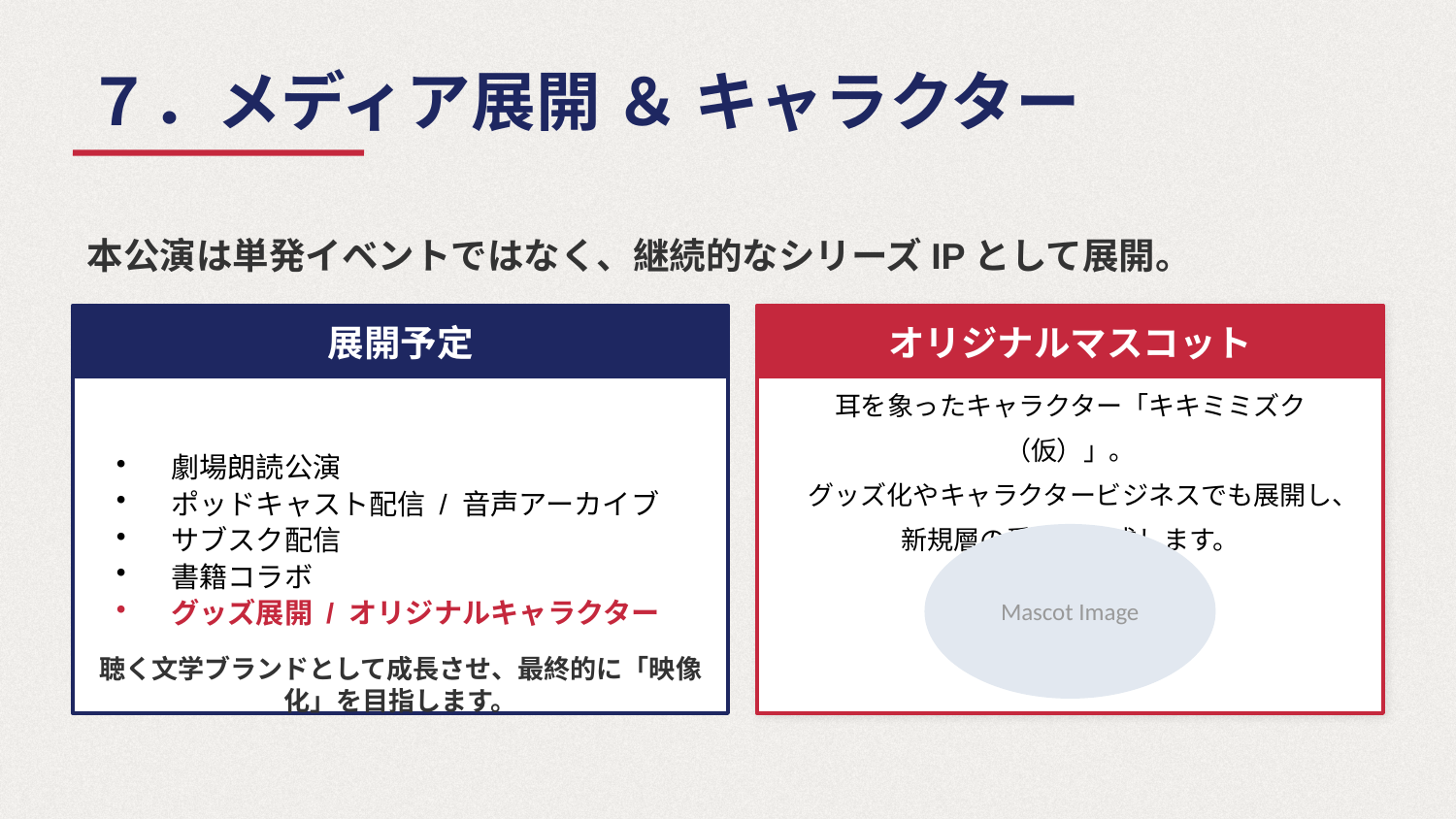

７．メディア展開 ＆ キャラクター

本公演は単発イベントではなく、継続的なシリーズIPとして展開。

展開予定

オリジナルマスコット
劇場朗読公演
ポッドキャスト配信 / 音声アーカイブ
サブスク配信
書籍コラボ
グッズ展開 / オリジナルキャラクター
耳を象ったキャラクター「キキミミズク（仮）」。
グッズ化やキャラクタービジネスでも展開し、
新規層の愛着を醸成します。

Mascot Image
聴く文学ブランドとして成長させ、最終的に「映像化」を目指します。